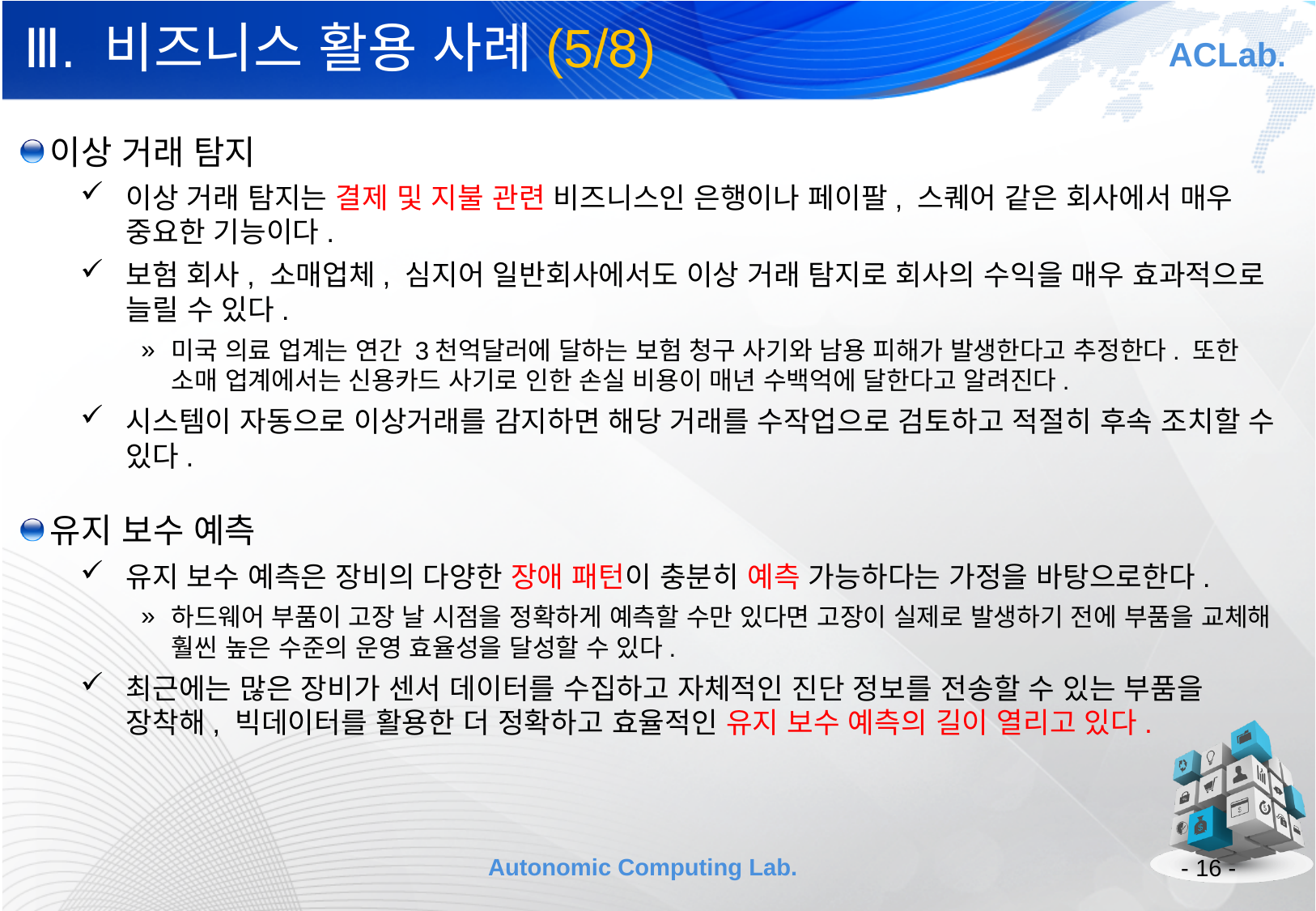

# Ⅲ. 비즈니스 활용 사례(5/8)
이상 거래 탐지
이상 거래 탐지는 결제 및 지불 관련 비즈니스인 은행이나 페이팔, 스퀘어 같은 회사에서 매우 중요한 기능이다.
보험 회사, 소매업체, 심지어 일반회사에서도 이상 거래 탐지로 회사의 수익을 매우 효과적으로 늘릴 수 있다.
미국 의료 업계는 연간 3천억달러에 달하는 보험 청구 사기와 남용 피해가 발생한다고 추정한다. 또한 소매 업계에서는 신용카드 사기로 인한 손실 비용이 매년 수백억에 달한다고 알려진다.
시스템이 자동으로 이상거래를 감지하면 해당 거래를 수작업으로 검토하고 적절히 후속 조치할 수 있다.
유지 보수 예측
유지 보수 예측은 장비의 다양한 장애 패턴이 충분히 예측 가능하다는 가정을 바탕으로한다.
하드웨어 부품이 고장 날 시점을 정확하게 예측할 수만 있다면 고장이 실제로 발생하기 전에 부품을 교체해 훨씬 높은 수준의 운영 효율성을 달성할 수 있다.
최근에는 많은 장비가 센서 데이터를 수집하고 자체적인 진단 정보를 전송할 수 있는 부품을 장착해, 빅데이터를 활용한 더 정확하고 효율적인 유지 보수 예측의 길이 열리고 있다.

- 16 -